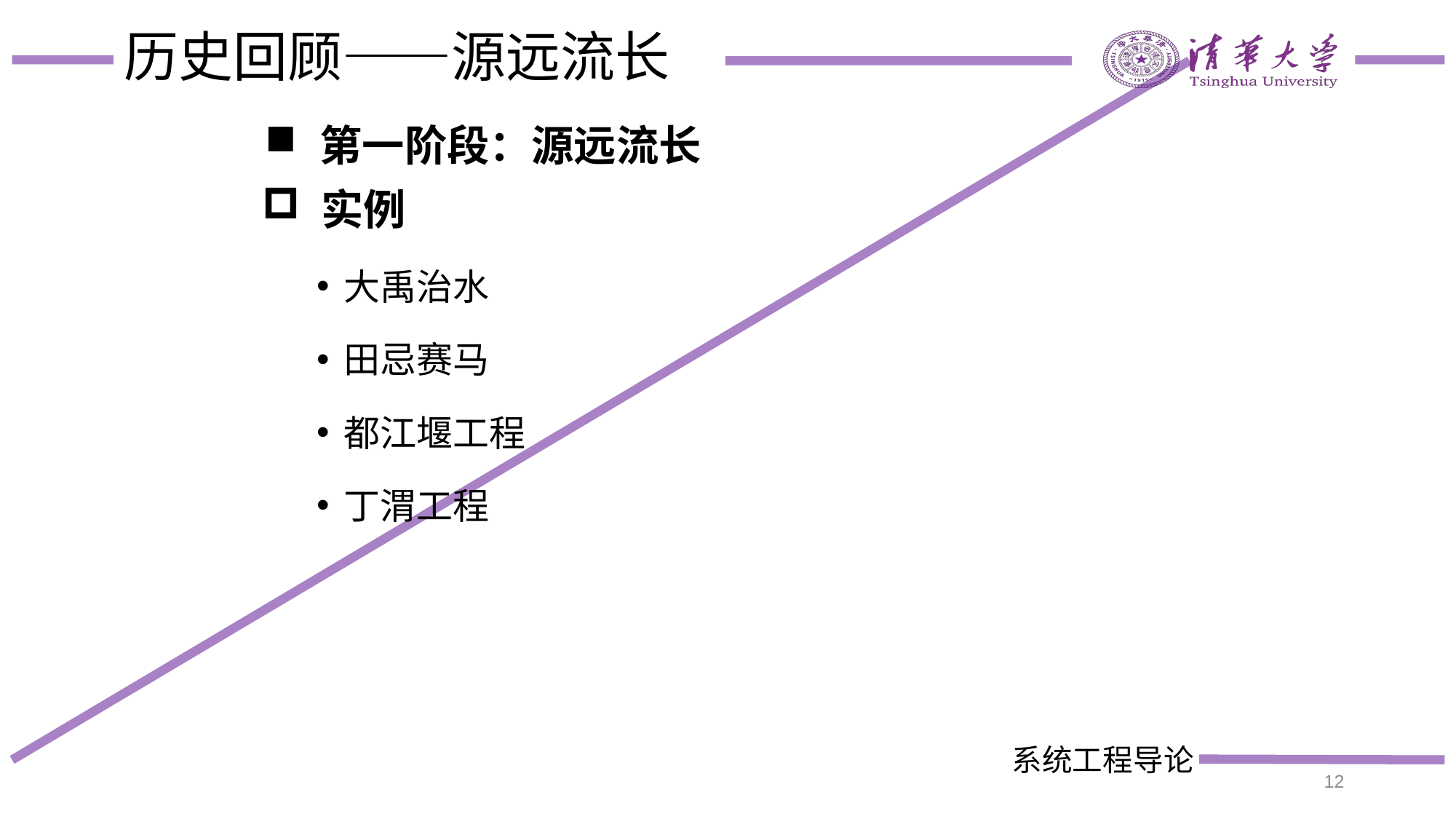

# 历史回顾——源远流长
第一阶段：源远流长
 实例
大禹治水
田忌赛马
都江堰工程
丁渭工程

12